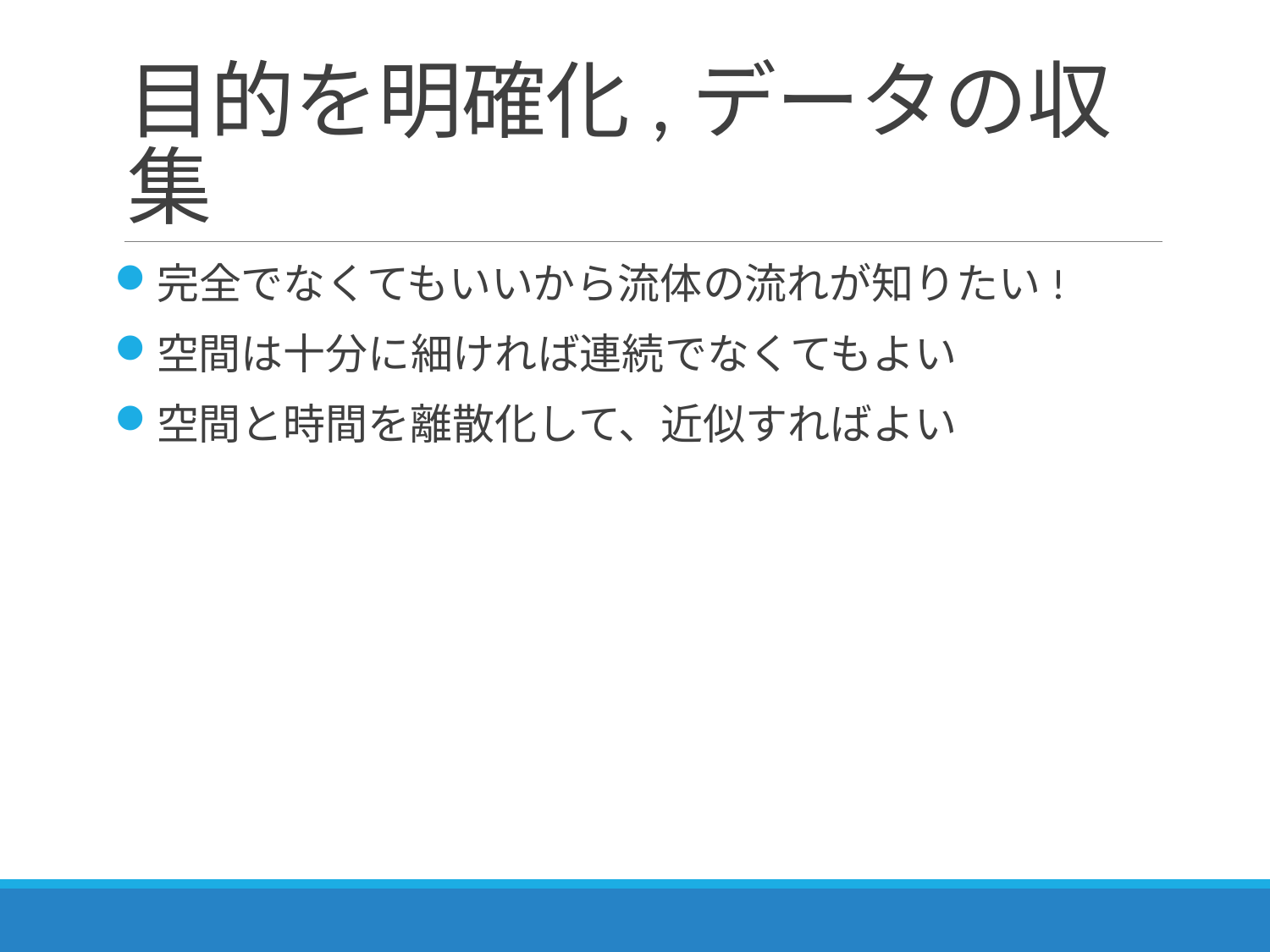

# 目的を明確化,データの収集
完全でなくてもいいから流体の流れが知りたい!
空間は十分に細ければ連続でなくてもよい
空間と時間を離散化して、近似すればよい